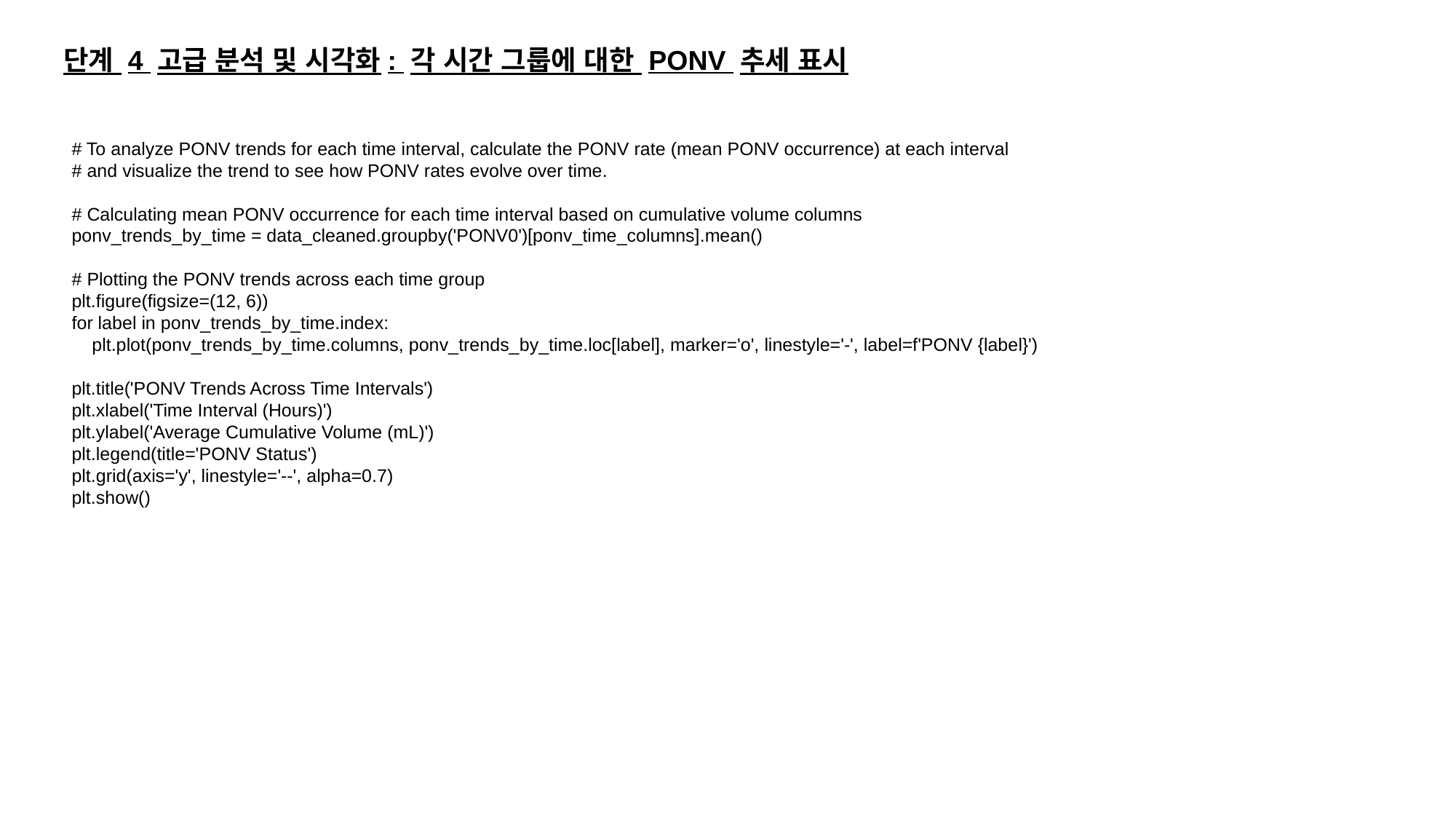

단계 4 고급 분석 및 시각화: 각 시간 그룹에 대한 PONV 추세 표시
# To analyze PONV trends for each time interval, calculate the PONV rate (mean PONV occurrence) at each interval
# and visualize the trend to see how PONV rates evolve over time.

# Calculating mean PONV occurrence for each time interval based on cumulative volume columns
ponv_trends_by_time = data_cleaned.groupby('PONV0')[ponv_time_columns].mean()

# Plotting the PONV trends across each time group
plt.figure(figsize=(12, 6))
for label in ponv_trends_by_time.index:
    plt.plot(ponv_trends_by_time.columns, ponv_trends_by_time.loc[label], marker='o', linestyle='-', label=f'PONV {label}')

plt.title('PONV Trends Across Time Intervals')
plt.xlabel('Time Interval (Hours)')
plt.ylabel('Average Cumulative Volume (mL)')
plt.legend(title='PONV Status')
plt.grid(axis='y', linestyle='--', alpha=0.7)
plt.show()